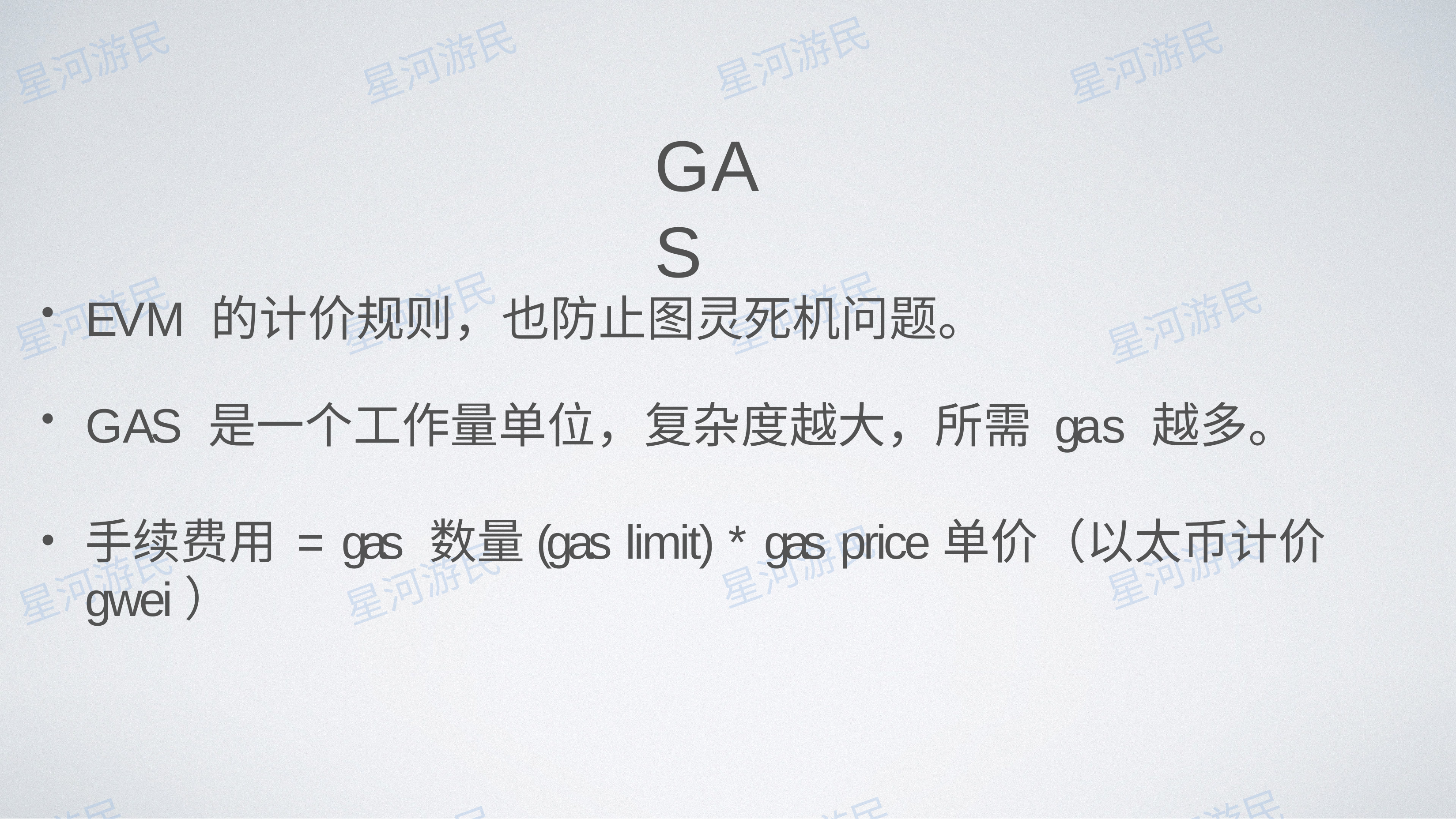

# GAS
EVM 的计价规则，也防⽌图灵死机问题。

GAS 是⼀个⼯作量单位，复杂度越⼤，所需 gas 越多。

⼿续费⽤= gas 数量(gas limit) * gas price单价（以太币计价gwei）